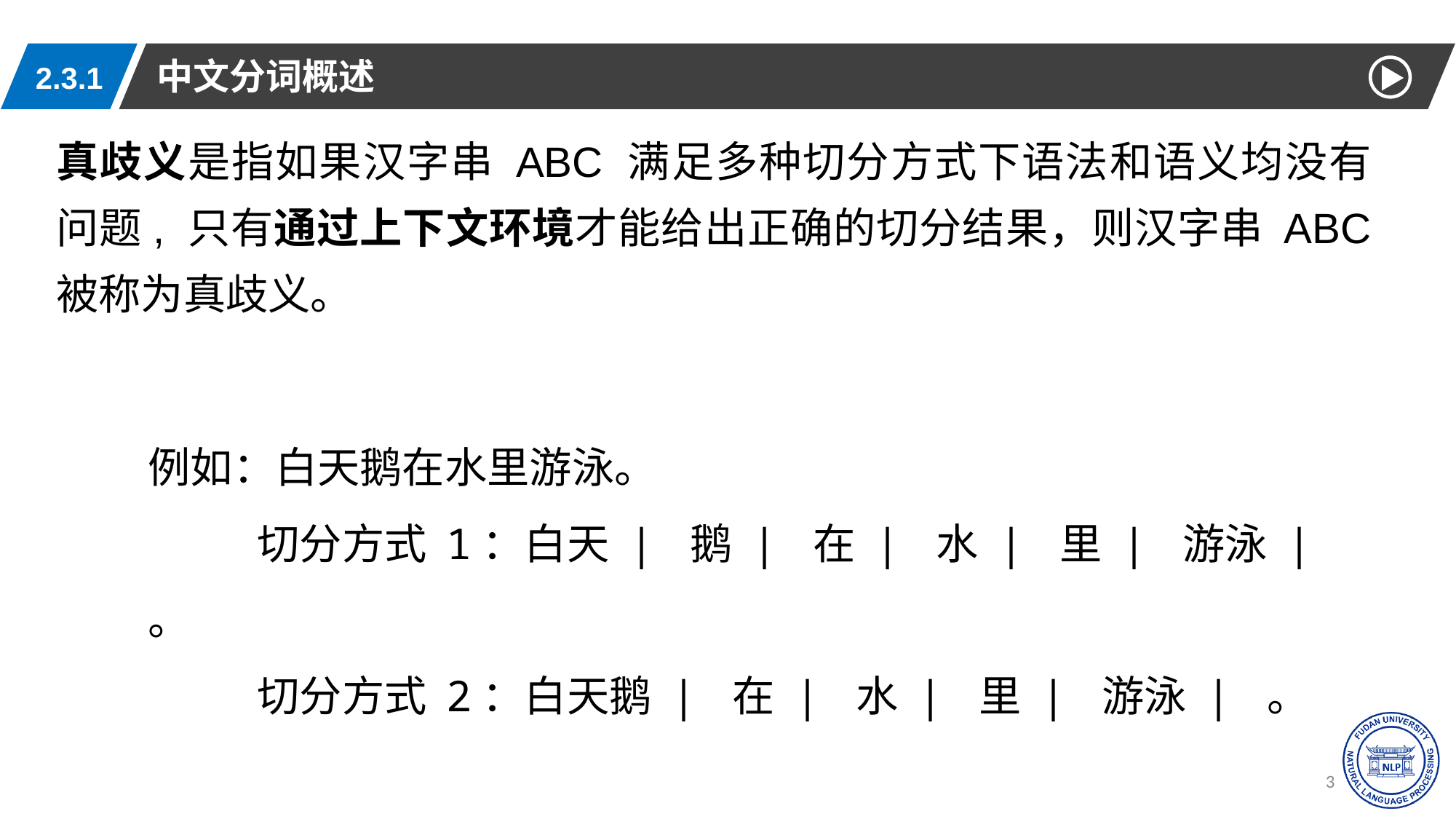

中文分词概述
2.3.1

真歧义是指如果汉字串 ABC 满足多种切分方式下语法和语义均没有问题, 只有通过上下文环境才能给出正确的切分结果，则汉字串 ABC 被称为真歧义。
例如：白天鹅在水里游泳。
	切分方式 1：白天 | 鹅 | 在 | 水 | 里 | 游泳 | 。
	切分方式 2：白天鹅 | 在 | 水 | 里 | 游泳 | 。
39